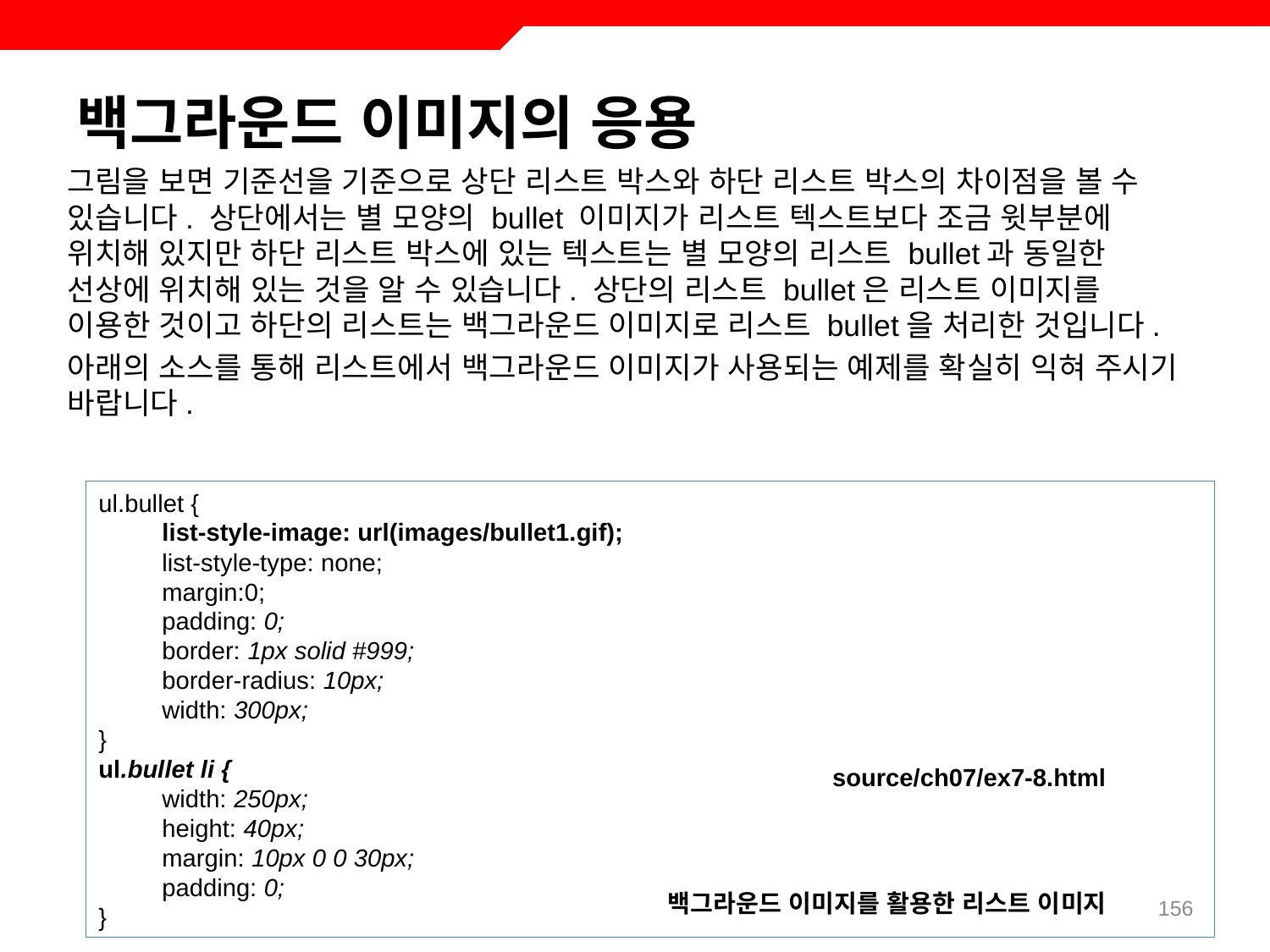

# 백그라운드 이미지의 응용
그림을 보면 기준선을 기준으로 상단 리스트 박스와 하단 리스트 박스의 차이점을 볼 수 있습니다. 상단에서는 별 모양의 bullet 이미지가 리스트 텍스트보다 조금 윗부분에 위치해 있지만 하단 리스트 박스에 있는 텍스트는 별 모양의 리스트 bullet과 동일한 선상에 위치해 있는 것을 알 수 있습니다. 상단의 리스트 bullet은 리스트 이미지를 이용한 것이고 하단의 리스트는 백그라운드 이미지로 리스트 bullet을 처리한 것입니다.
아래의 소스를 통해 리스트에서 백그라운드 이미지가 사용되는 예제를 확실히 익혀 주시기 바랍니다.
ul.bullet {
list-style-image: url(images/bullet1.gif);
list-style-type: none;
margin:0;
padding: 0;
border: 1px solid #999;
border-radius: 10px;
width: 300px;
}
ul.bullet li {
width: 250px;
height: 40px;
margin: 10px 0 0 30px;
padding: 0;
}
source/ch07/ex7-8.html
백그라운드 이미지를 활용한 리스트 이미지
156